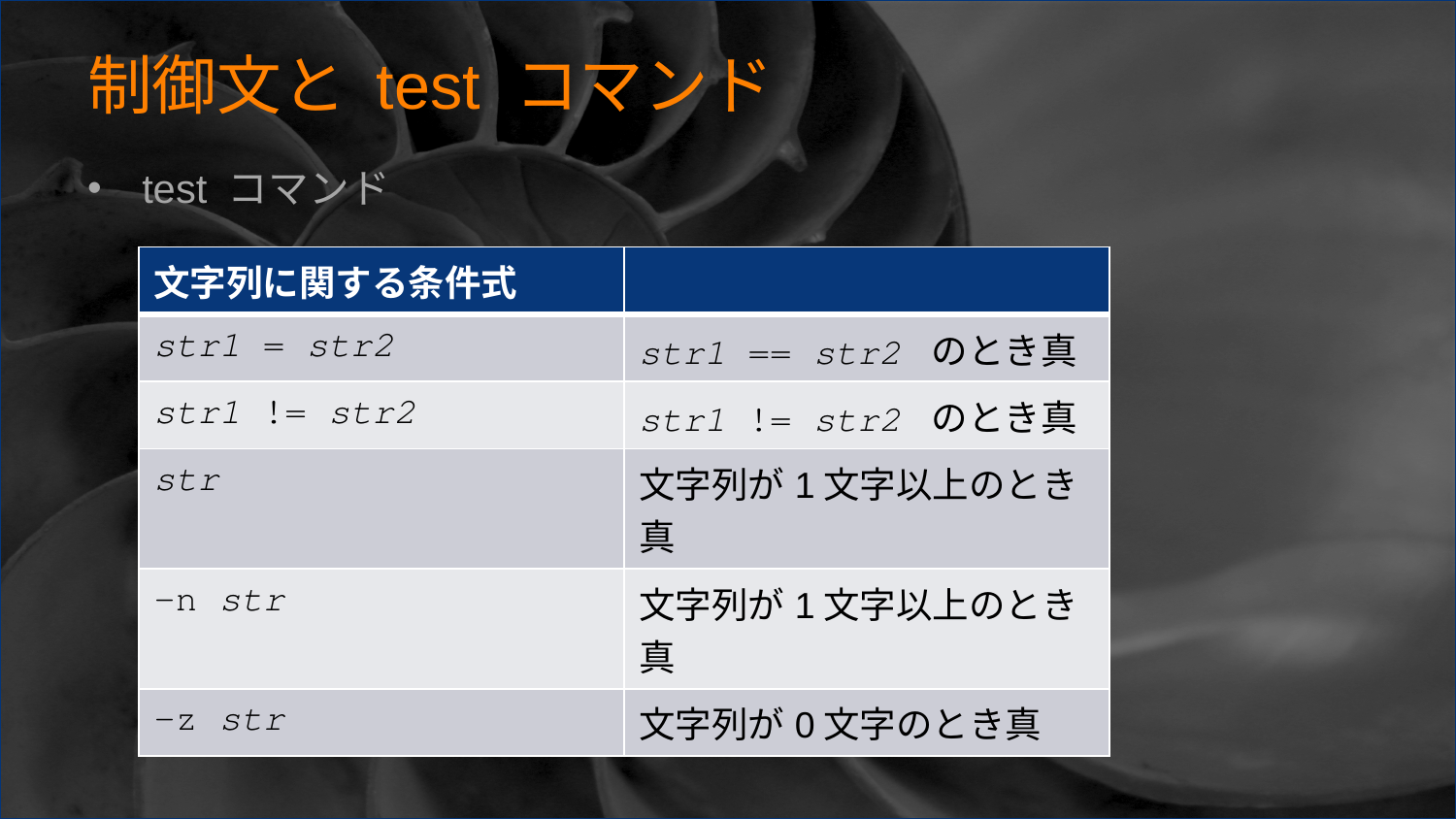

# 制御文と test コマンド
test コマンド
| 文字列に関する条件式 |  |
| --- | --- |
| str1 = str2 | str1 == str2 のとき真 |
| str1 != str2 | str1 != str2 のとき真 |
| str | 文字列が1文字以上のとき真 |
| -n str | 文字列が1文字以上のとき真 |
| -z str | 文字列が0文字のとき真 |